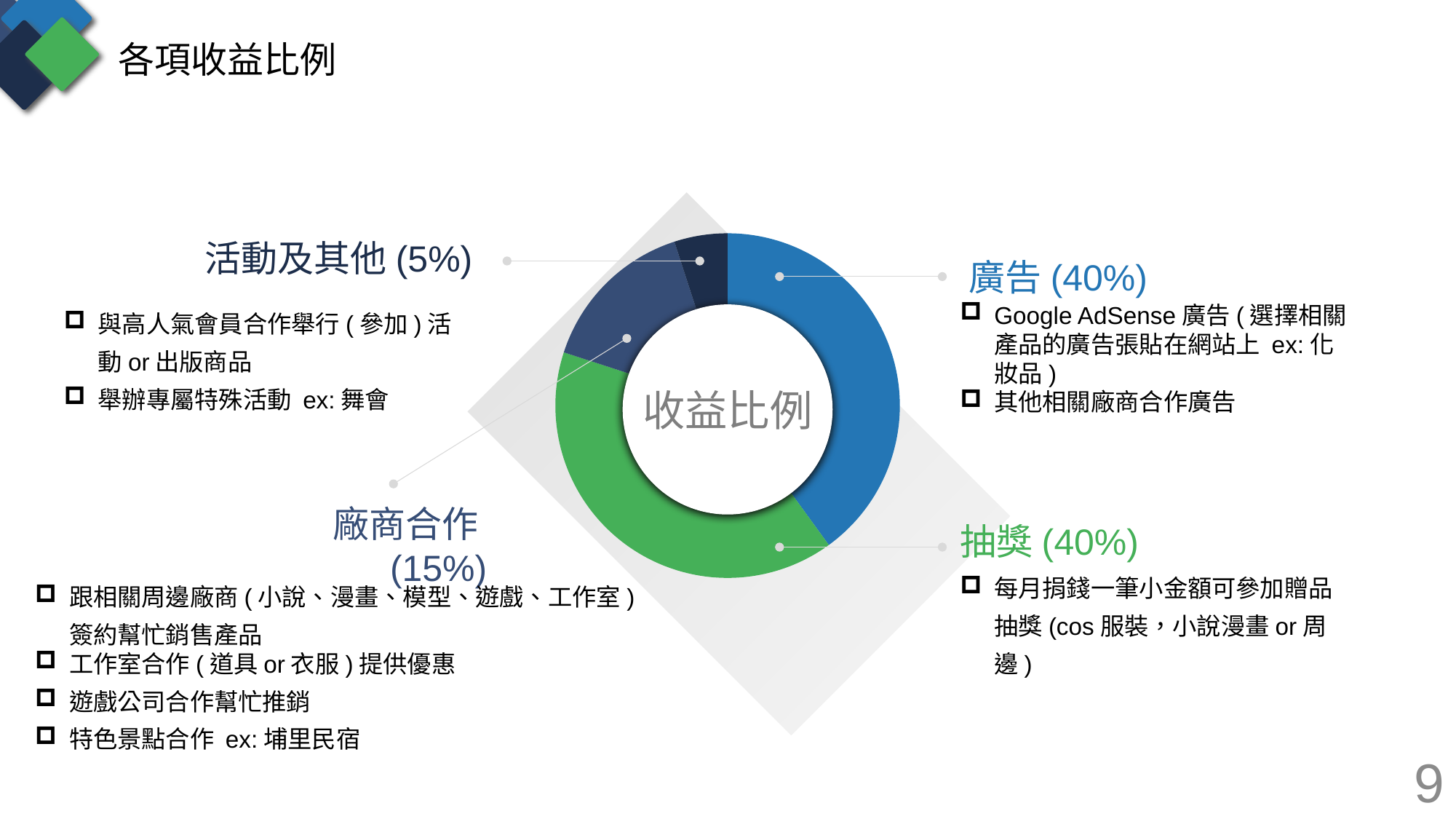

各項收益比例

### Chart

| Category | 收益比例 |
|---|---|
| 廣告 | 40.0 |
| 抽獎 | 40.0 |
| 廠商合作 | 15.0 |
| 活動及其他 | 5.0 |
活動及其他(5%)

廣告(40%)
與高人氣會員合作舉行(參加)活動or出版商品
舉辦專屬特殊活動 ex:舞會

Google AdSense廣告(選擇相關產品的廣告張貼在網站上 ex:化妝品)
其他相關廠商合作廣告

收益比例
廠商合作(15%)
抽獎(40%)
每月捐錢一筆小金額可參加贈品抽獎(cos服裝，小說漫畫or周邊)
跟相關周邊廠商(小說、漫畫、模型、遊戲、工作室)簽約幫忙銷售產品
工作室合作(道具or衣服)提供優惠
遊戲公司合作幫忙推銷
特色景點合作 ex:埔里民宿

9